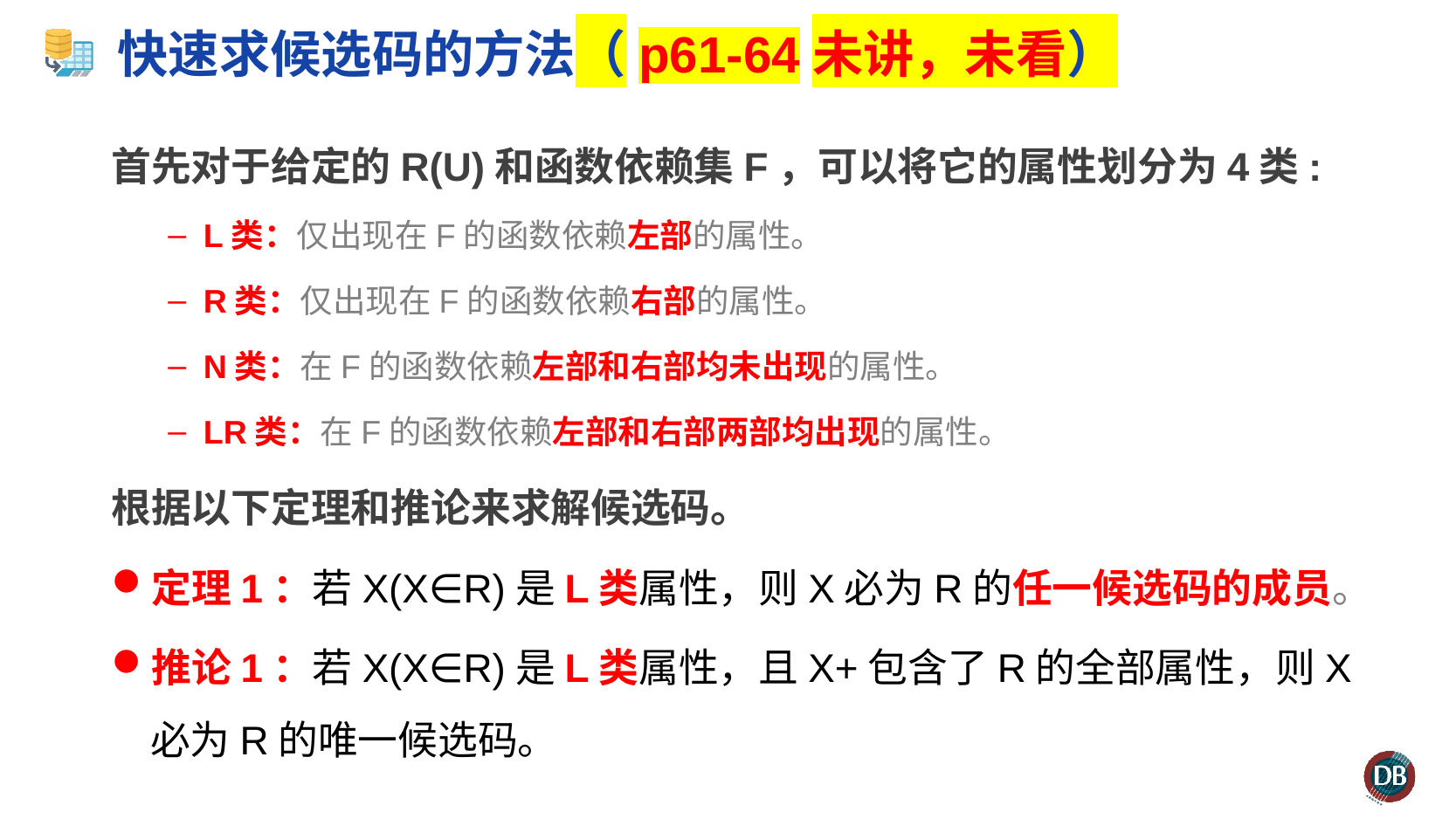

# 快速求候选码的方法（p61-64未讲，未看）
首先对于给定的R(U)和函数依赖集F，可以将它的属性划分为4类:
L类：仅出现在F的函数依赖左部的属性。
R类：仅出现在F的函数依赖右部的属性。
N类：在F的函数依赖左部和右部均未出现的属性。
LR类：在F的函数依赖左部和右部两部均出现的属性。
根据以下定理和推论来求解候选码。
定理1：若X(X∈R)是L类属性，则X必为R的任一候选码的成员。
推论1：若X(X∈R)是L类属性，且X+包含了R的全部属性，则X必为R的唯一候选码。